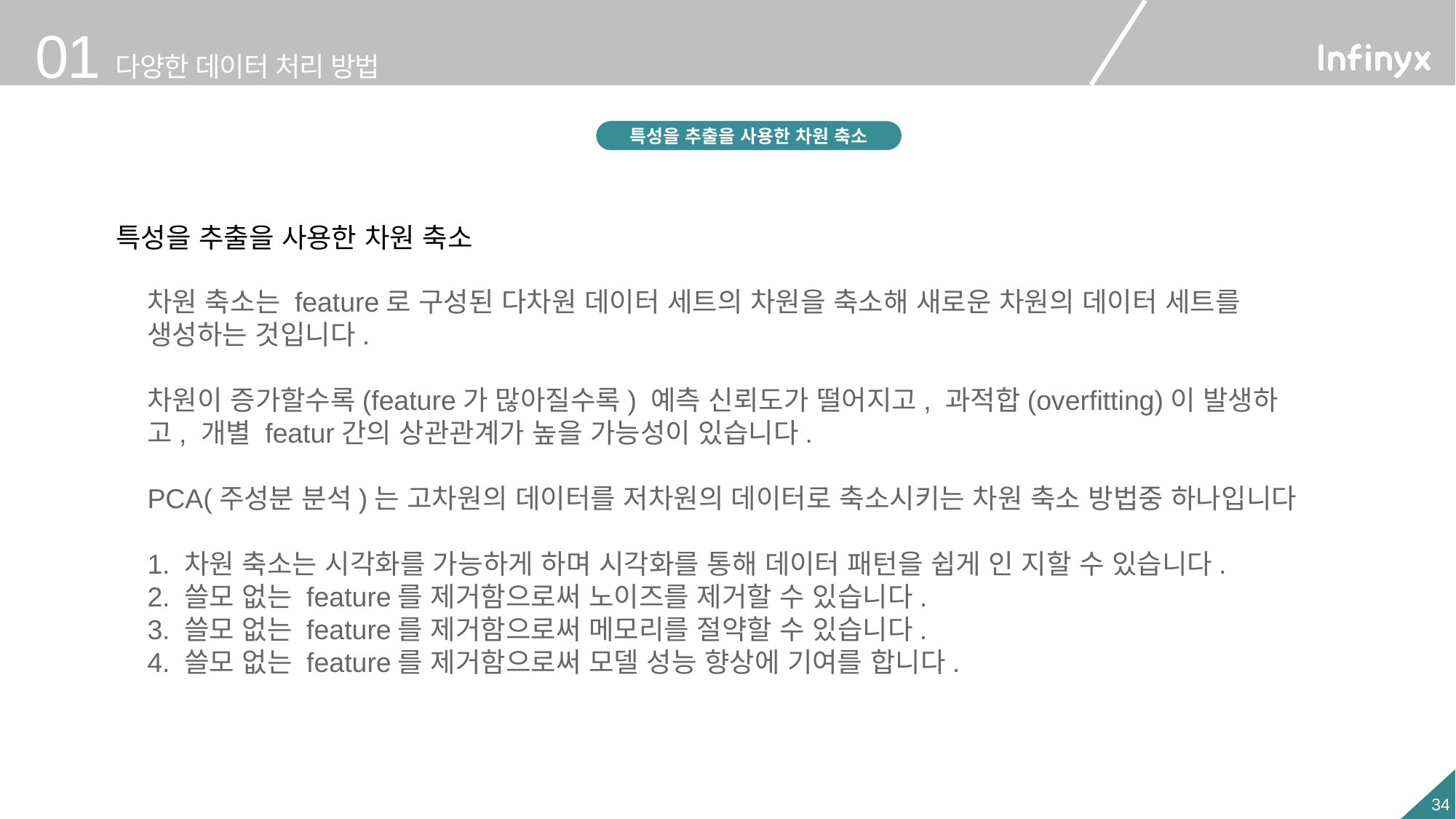

특성을 추출을 사용한 차원 축소
개요
특성을 추출을 사용한 차원 축소
차원 축소는 feature로 구성된 다차원 데이터 세트의 차원을 축소해 새로운 차원의 데이터 세트를 생성하는 것입니다.
차원이 증가할수록(feature가 많아질수록) 예측 신뢰도가 떨어지고, 과적합(overfitting)이 발생하고, 개별 featur간의 상관관계가 높을 가능성이 있습니다.
PCA(주성분 분석)는 고차원의 데이터를 저차원의 데이터로 축소시키는 차원 축소 방법중 하나입니다 
1. 차원 축소는 시각화를 가능하게 하며 시각화를 통해 데이터 패턴을 쉽게 인 지할 수 있습니다. 
2. 쓸모 없는 feature를 제거함으로써 노이즈를 제거할 수 있습니다. 
3. 쓸모 없는 feature를 제거함으로써 메모리를 절약할 수 있습니다. 
4. 쓸모 없는 feature를 제거함으로써 모델 성능 향상에 기여를 합니다.